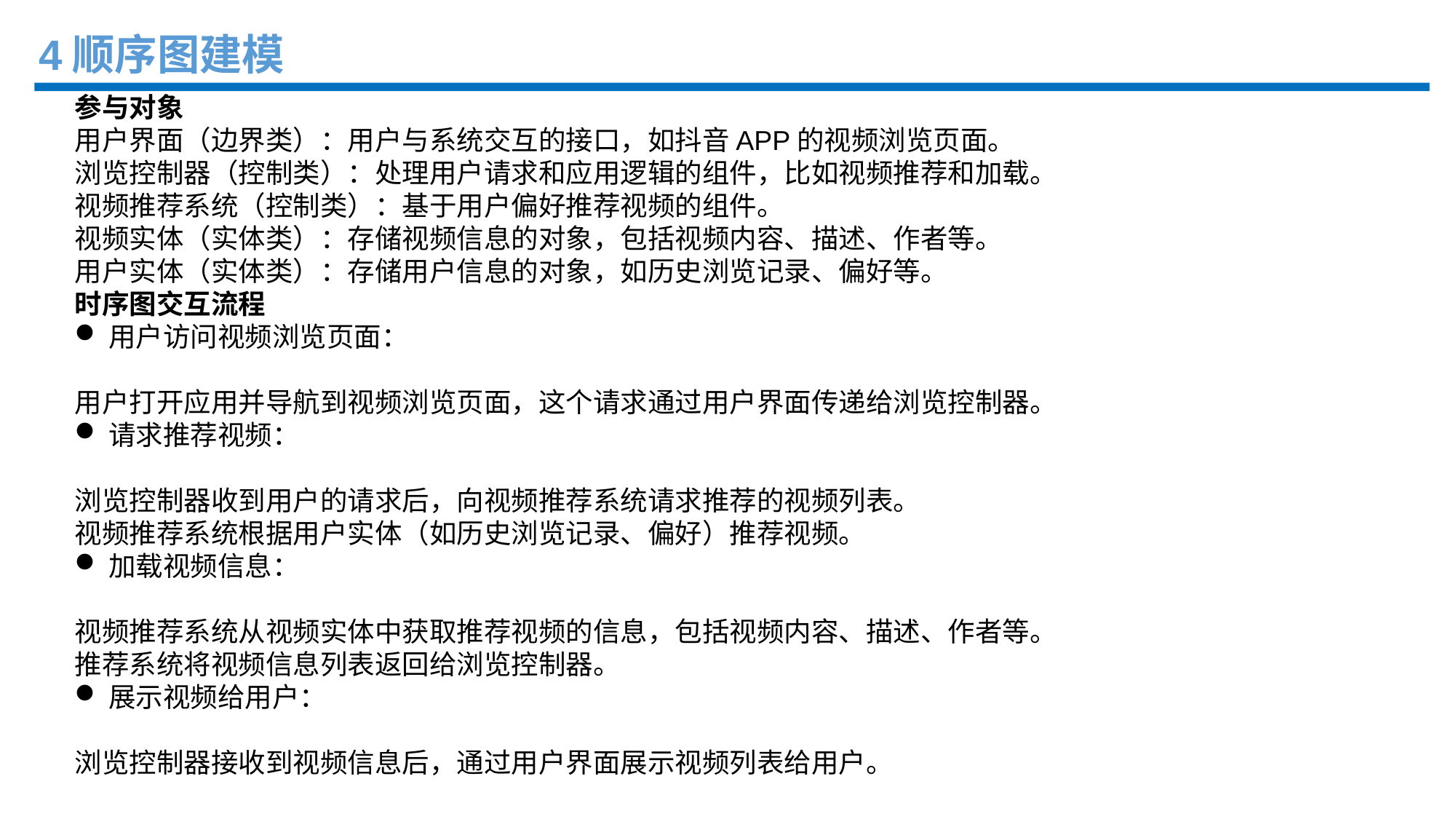

4顺序图建模
参与对象
用户界面（边界类）：用户与系统交互的接口，如抖音APP的视频浏览页面。
浏览控制器（控制类）：处理用户请求和应用逻辑的组件，比如视频推荐和加载。
视频推荐系统（控制类）：基于用户偏好推荐视频的组件。
视频实体（实体类）：存储视频信息的对象，包括视频内容、描述、作者等。
用户实体（实体类）：存储用户信息的对象，如历史浏览记录、偏好等。
时序图交互流程
用户访问视频浏览页面：

用户打开应用并导航到视频浏览页面，这个请求通过用户界面传递给浏览控制器。
请求推荐视频：

浏览控制器收到用户的请求后，向视频推荐系统请求推荐的视频列表。
视频推荐系统根据用户实体（如历史浏览记录、偏好）推荐视频。
加载视频信息：

视频推荐系统从视频实体中获取推荐视频的信息，包括视频内容、描述、作者等。
推荐系统将视频信息列表返回给浏览控制器。
展示视频给用户：

浏览控制器接收到视频信息后，通过用户界面展示视频列表给用户。